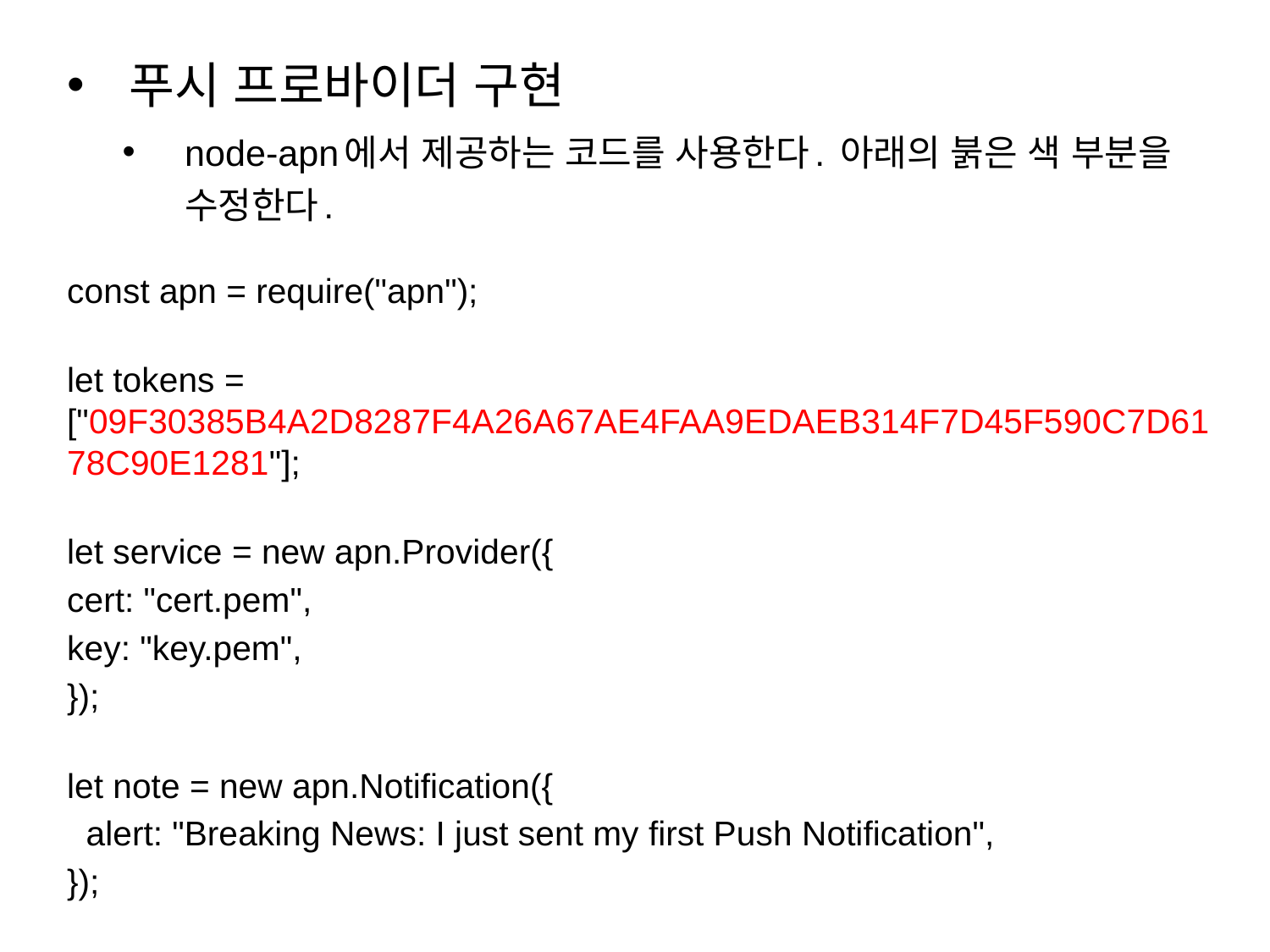

푸시 프로바이더 구현
node-apn에서 제공하는 코드를 사용한다. 아래의 붉은 색 부분을 수정한다.

const apn = require("apn");
let tokens = ["09F30385B4A2D8287F4A26A67AE4FAA9EDAEB314F7D45F590C7D6178C90E1281"];
let service = new apn.Provider({
cert: "cert.pem",
key: "key.pem",
});
let note = new apn.Notification({
  alert: "Breaking News: I just sent my first Push Notification",
});